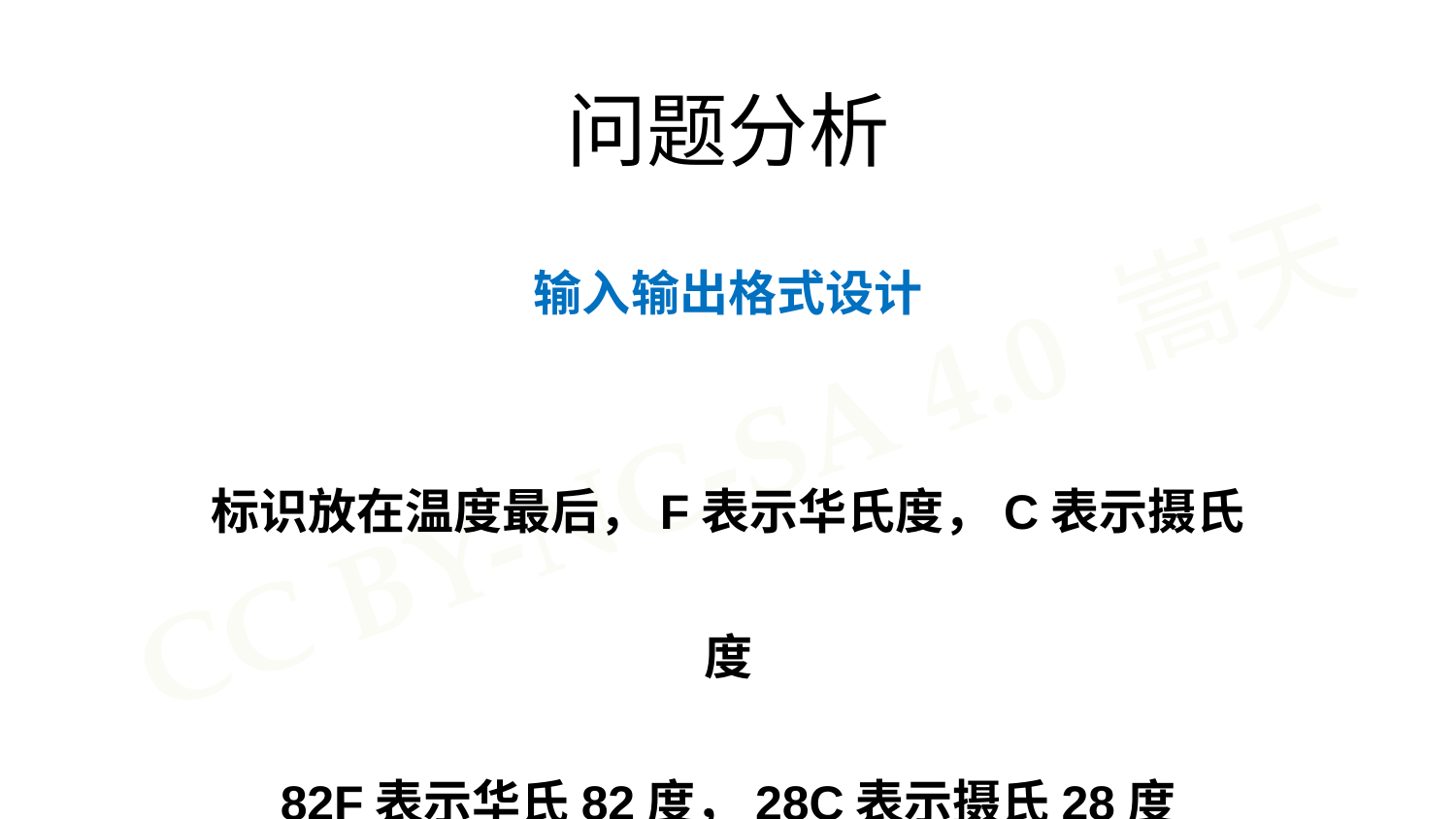

问题分析
输入输出格式设计
标识放在温度最后，F表示华氏度，C表示摄氏度
82F表示华氏82度，28C表示摄氏28度